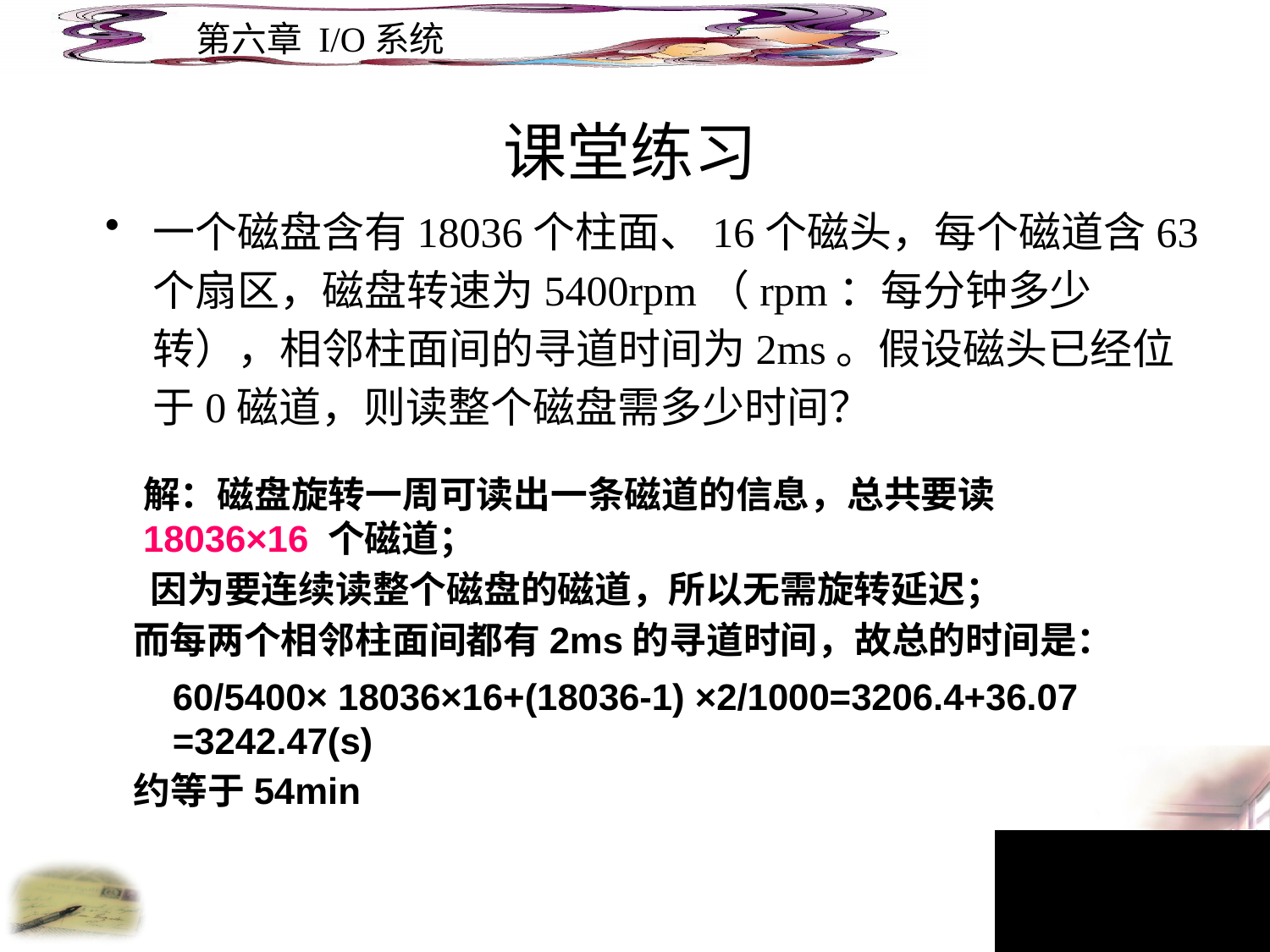

# 课堂练习
一个磁盘含有18036个柱面、16个磁头，每个磁道含63个扇区，磁盘转速为5400rpm（rpm：每分钟多少转），相邻柱面间的寻道时间为2ms。假设磁头已经位于0磁道，则读整个磁盘需多少时间？

解：磁盘旋转一周可读出一条磁道的信息，总共要读18036×16 个磁道；
因为要连续读整个磁盘的磁道，所以无需旋转延迟；
而每两个相邻柱面间都有2ms的寻道时间，故总的时间是：
60/5400× 18036×16+(18036-1) ×2/1000=3206.4+36.07
=3242.47(s)
约等于54min